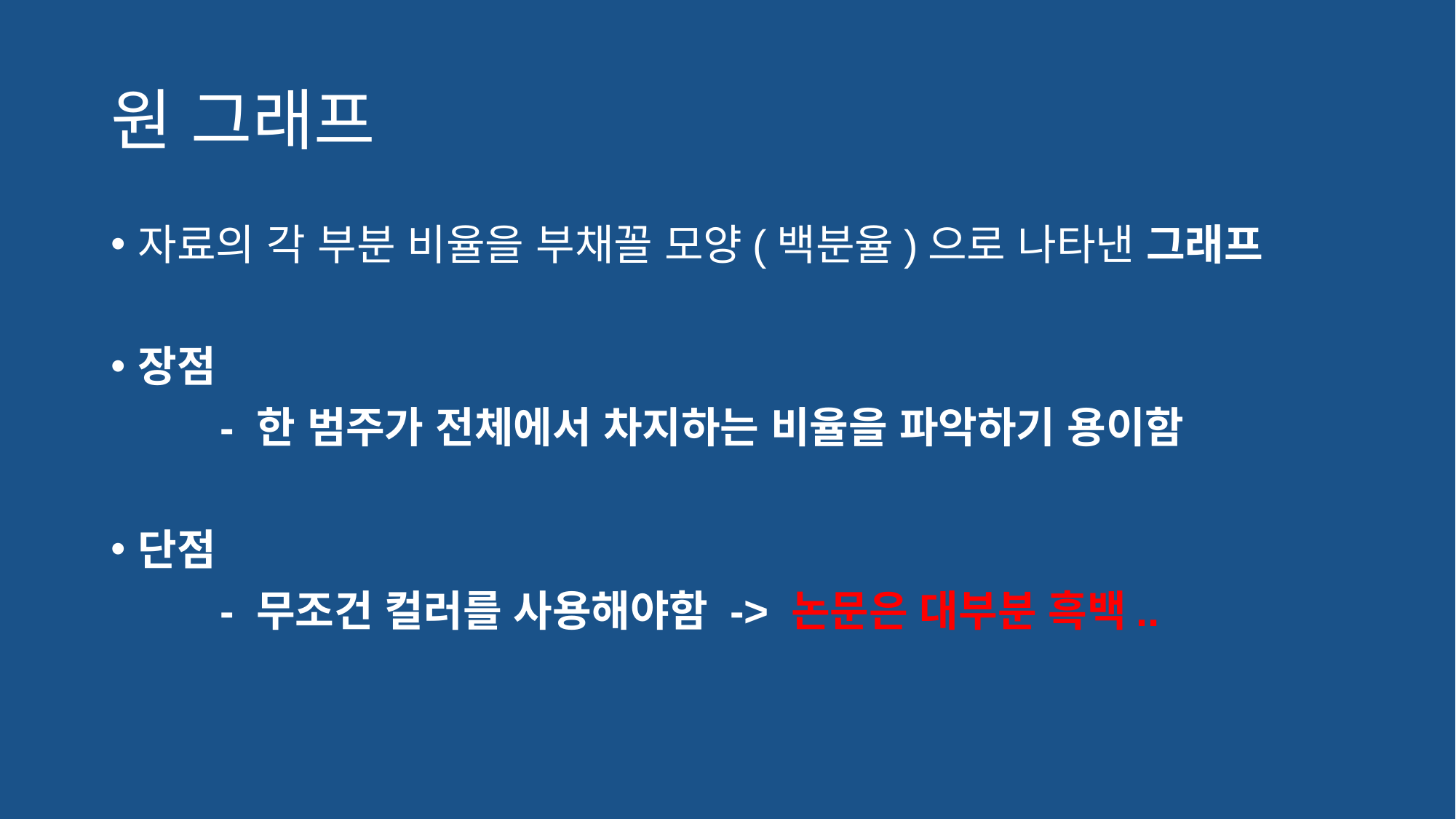

# 원 그래프
자료의 각 부분 비율을 부채꼴 모양(백분율)으로 나타낸 그래프

장점
	- 한 범주가 전체에서 차지하는 비율을 파악하기 용이함

단점
	- 무조건 컬러를 사용해야함 -> 논문은 대부분 흑백..